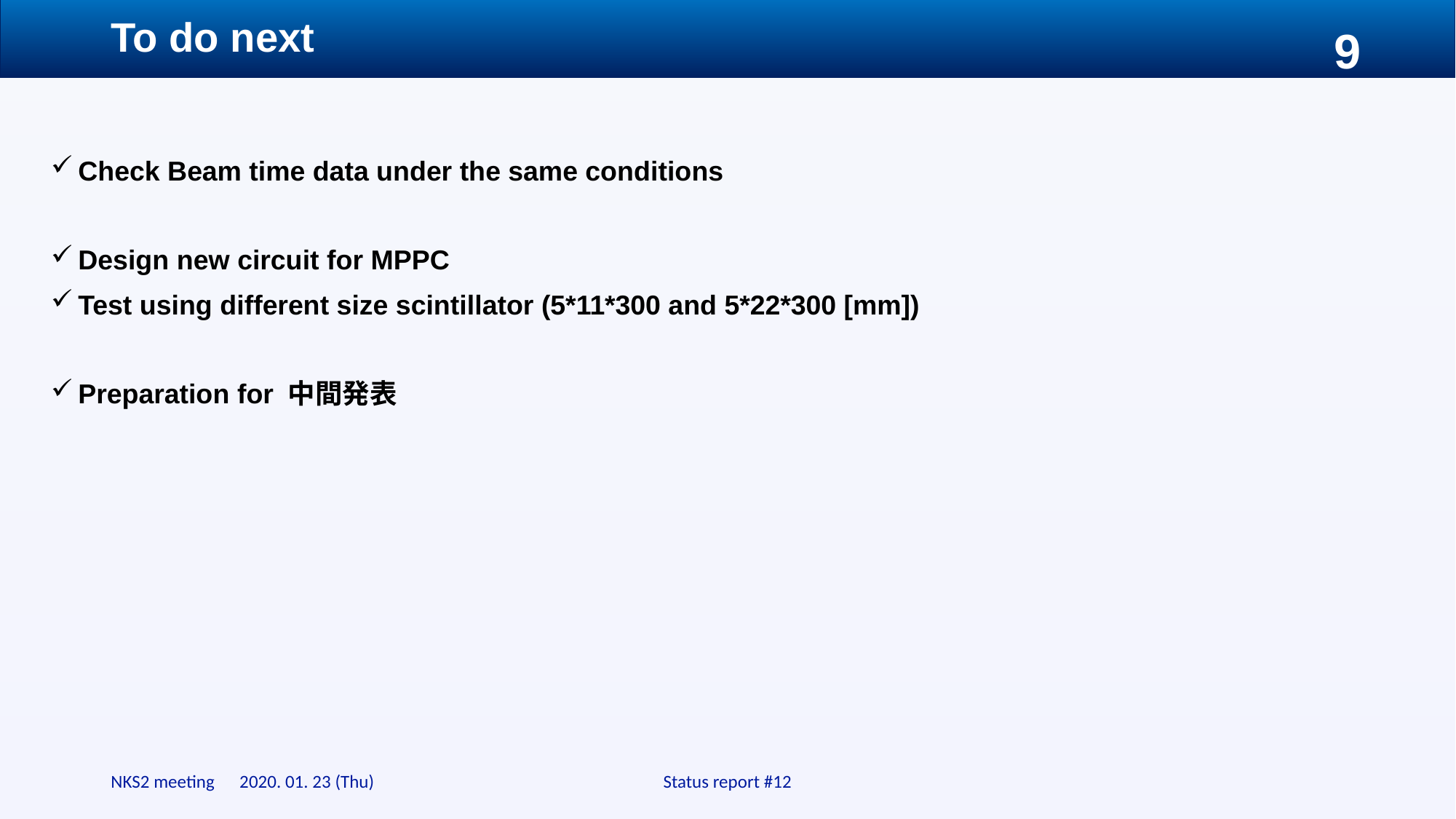

# To do next
Check Beam time data under the same conditions

Design new circuit for MPPC
Test using different size scintillator (5*11*300 and 5*22*300 [mm])

Preparation for 中間発表
NKS2 meeting      2020. 01. 23 (Thu)
Status report #12